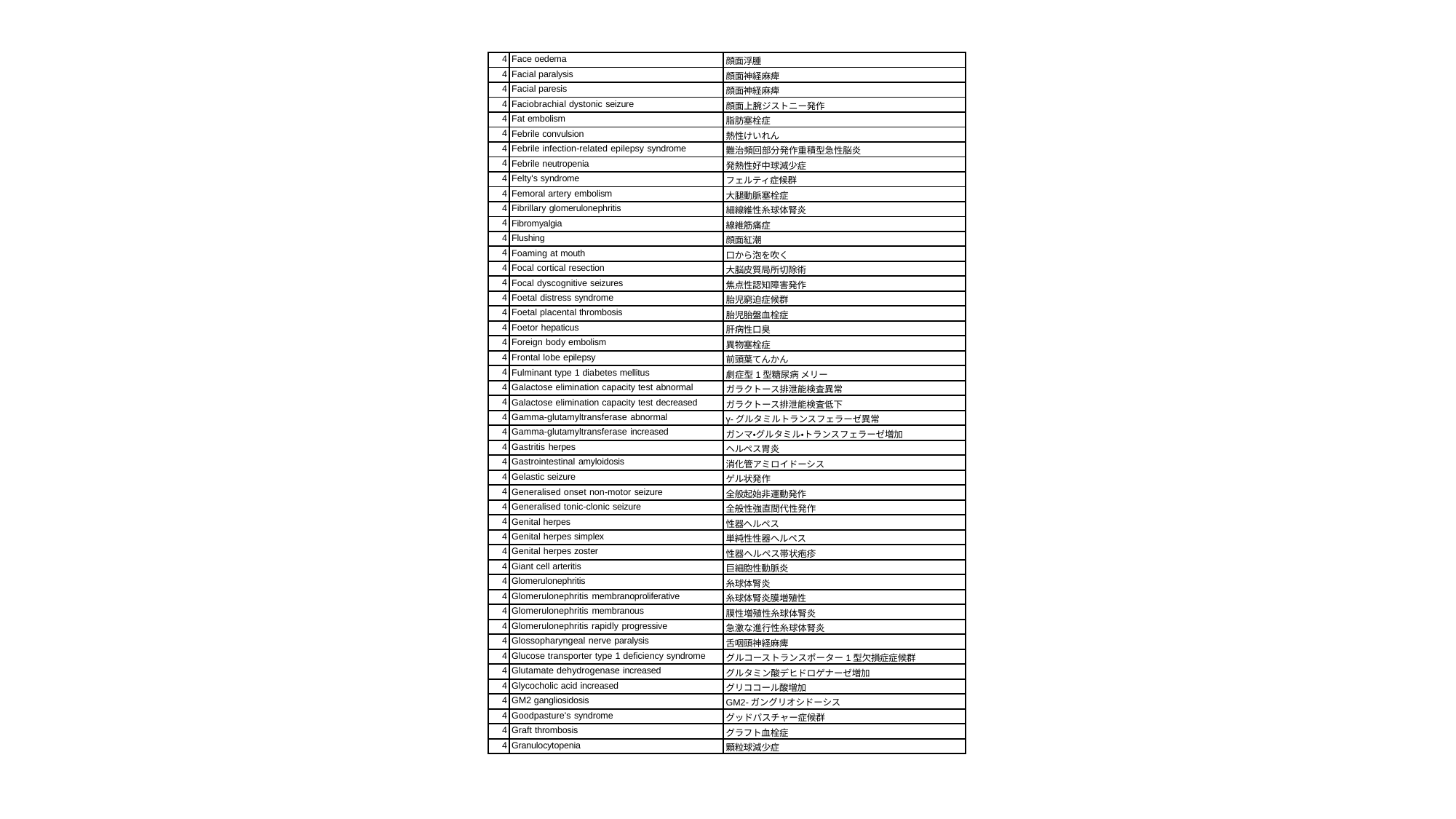

| 4 | Face oedema | 顔面浮腫 |
| --- | --- | --- |
| 4 | Facial paralysis | 顔面神経麻痺 |
| 4 | Facial paresis | 顔面神経麻痺 |
| 4 | Faciobrachial dystonic seizure | 顔面上腕ジストニー発作 |
| 4 | Fat embolism | 脂肪塞栓症 |
| 4 | Febrile convulsion | 熱性けいれん |
| 4 | Febrile infection-related epilepsy syndrome | 難治頻回部分発作重積型急性脳炎 |
| 4 | Febrile neutropenia | 発熱性好中球減少症 |
| 4 | Felty's syndrome | フェルティ症候群 |
| 4 | Femoral artery embolism | 大腿動脈塞栓症 |
| 4 | Fibrillary glomerulonephritis | 細線維性糸球体腎炎 |
| 4 | Fibromyalgia | 線維筋痛症 |
| 4 | Flushing | 顔面紅潮 |
| 4 | Foaming at mouth | 口から泡を吹く |
| 4 | Focal cortical resection | 大脳皮質局所切除術 |
| 4 | Focal dyscognitive seizures | 焦点性認知障害発作 |
| 4 | Foetal distress syndrome | 胎児窮迫症候群 |
| 4 | Foetal placental thrombosis | 胎児胎盤血栓症 |
| 4 | Foetor hepaticus | 肝病性口臭 |
| 4 | Foreign body embolism | 異物塞栓症 |
| 4 | Frontal lobe epilepsy | 前頭葉てんかん |
| 4 | Fulminant type 1 diabetes mellitus | 劇症型1型糖尿病 メリー |
| 4 | Galactose elimination capacity test abnormal | ガラクトース排泄能検査異常 |
| 4 | Galactose elimination capacity test decreased | ガラクトース排泄能検査低下 |
| 4 | Gamma-glutamyltransferase abnormal | γ-グルタミルトランスフェラーゼ異常 |
| 4 | Gamma-glutamyltransferase increased | ガンマ・グルタミル・トランスフェラーゼ増加 |
| 4 | Gastritis herpes | ヘルペス胃炎 |
| 4 | Gastrointestinal amyloidosis | 消化管アミロイドーシス |
| 4 | Gelastic seizure | ゲル状発作 |
| 4 | Generalised onset non-motor seizure | 全般起始非運動発作 |
| 4 | Generalised tonic-clonic seizure | 全般性強直間代性発作 |
| 4 | Genital herpes | 性器ヘルペス |
| 4 | Genital herpes simplex | 単純性性器ヘルペス |
| 4 | Genital herpes zoster | 性器ヘルペス帯状疱疹 |
| 4 | Giant cell arteritis | 巨細胞性動脈炎 |
| 4 | Glomerulonephritis | 糸球体腎炎 |
| 4 | Glomerulonephritis membranoproliferative | 糸球体腎炎膜増殖性 |
| 4 | Glomerulonephritis membranous | 膜性増殖性糸球体腎炎 |
| 4 | Glomerulonephritis rapidly progressive | 急激な進行性糸球体腎炎 |
| 4 | Glossopharyngeal nerve paralysis | 舌咽頭神経麻痺 |
| 4 | Glucose transporter type 1 deficiency syndrome | グルコーストランスポーター1型欠損症症候群 |
| 4 | Glutamate dehydrogenase increased | グルタミン酸デヒドロゲナーゼ増加 |
| 4 | Glycocholic acid increased | グリココール酸増加 |
| 4 | GM2 gangliosidosis | GM2-ガングリオシドーシス |
| 4 | Goodpasture's syndrome | グッドパスチャー症候群 |
| 4 | Graft thrombosis | グラフト血栓症 |
| 4 | Granulocytopenia | 顆粒球減少症 |
103 / 29 ページ